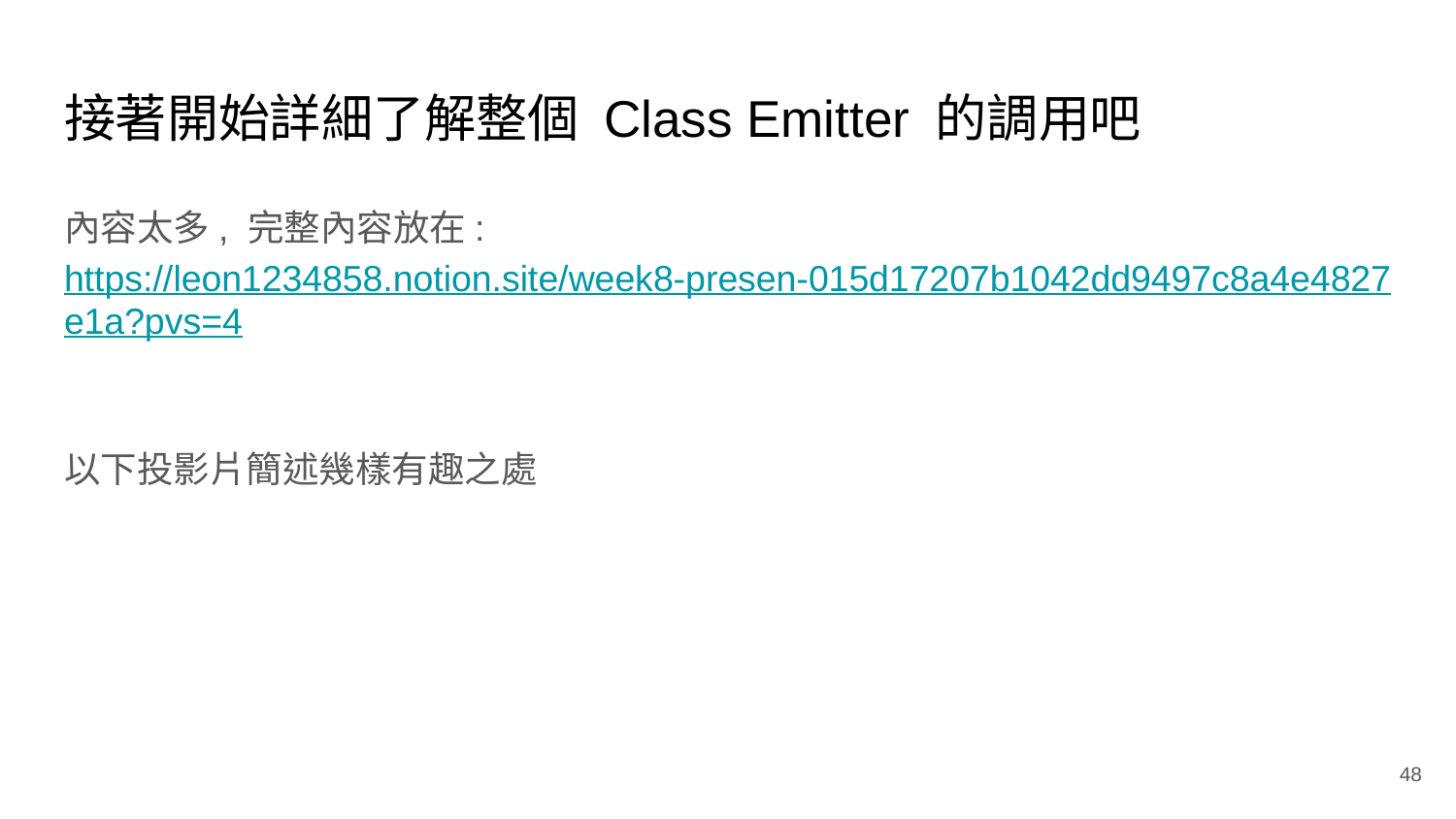

# 接著開始詳細了解整個 Class Emitter 的調用吧
內容太多, 完整內容放在: https://leon1234858.notion.site/week8-presen-015d17207b1042dd9497c8a4e4827e1a?pvs=4

以下投影片簡述幾樣有趣之處
48